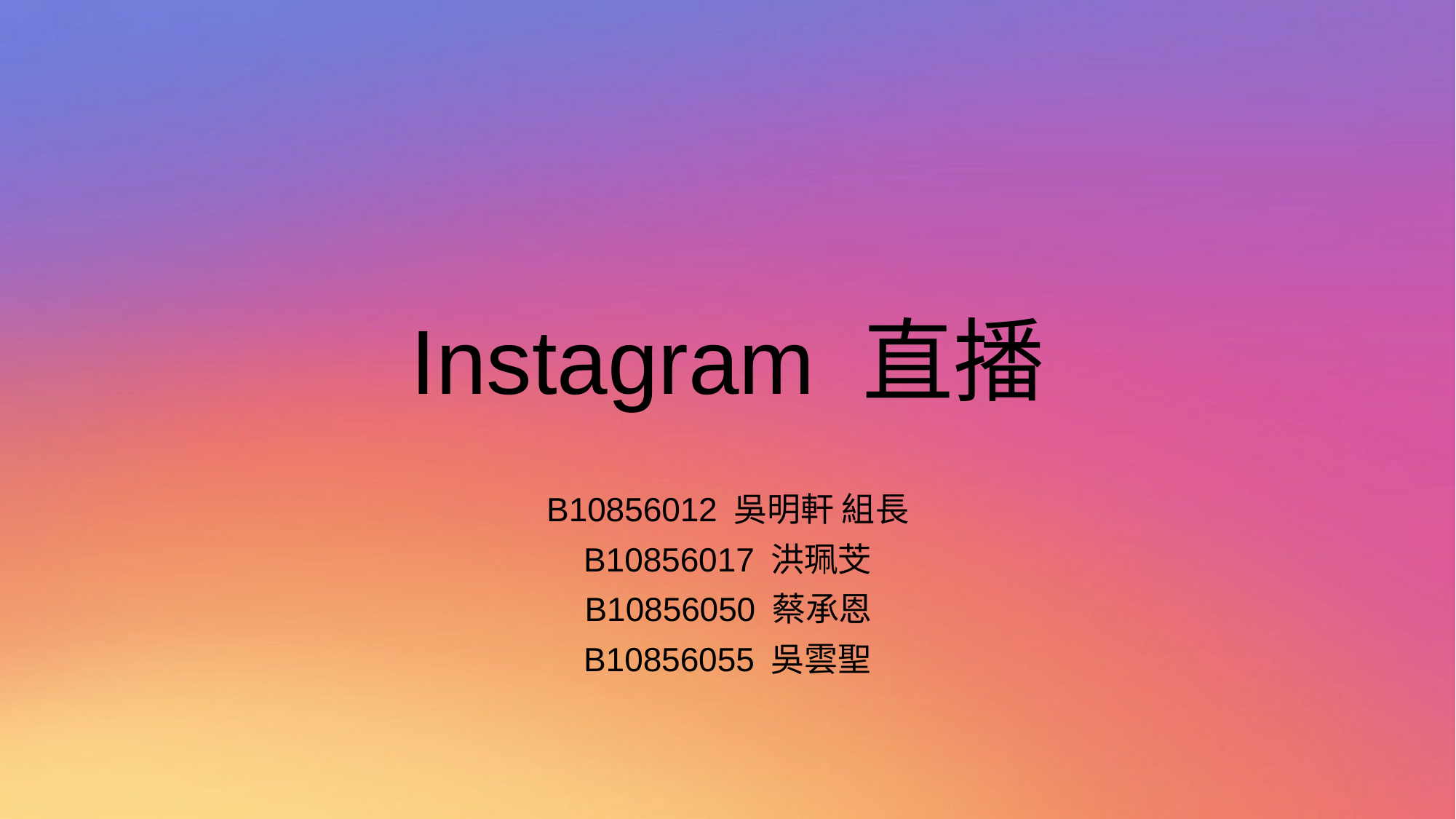

# Instagram 直播
B10856012 吳明軒 組長
B10856017 洪珮芠
 B10856050 蔡承恩
B10856055 吳雲聖